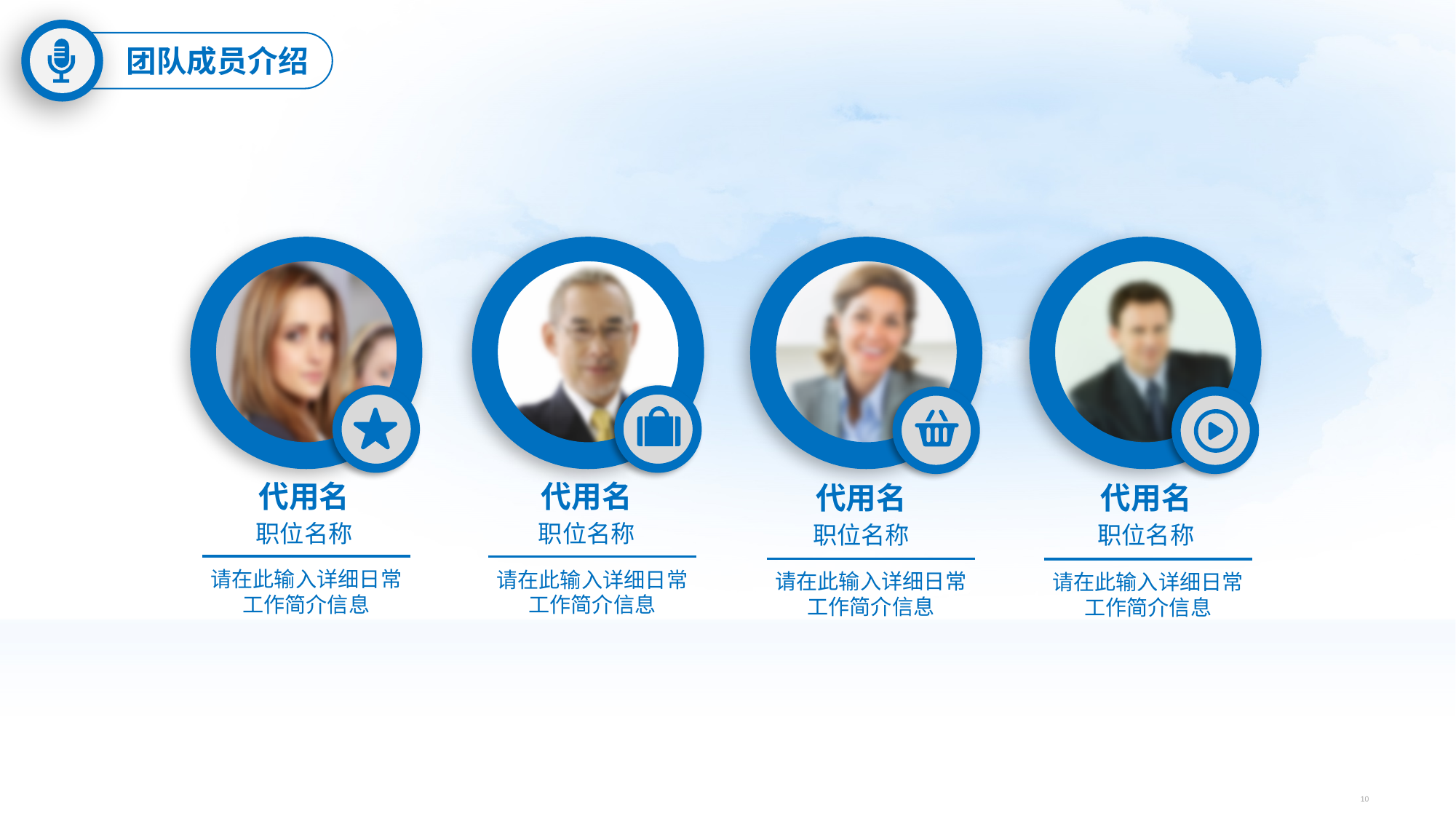

团队成员介绍

代用名
代用名
代用名
代用名
职位名称
职位名称
职位名称
职位名称
请在此输入详细日常工作简介信息
请在此输入详细日常工作简介信息
请在此输入详细日常工作简介信息
请在此输入详细日常工作简介信息
延时符